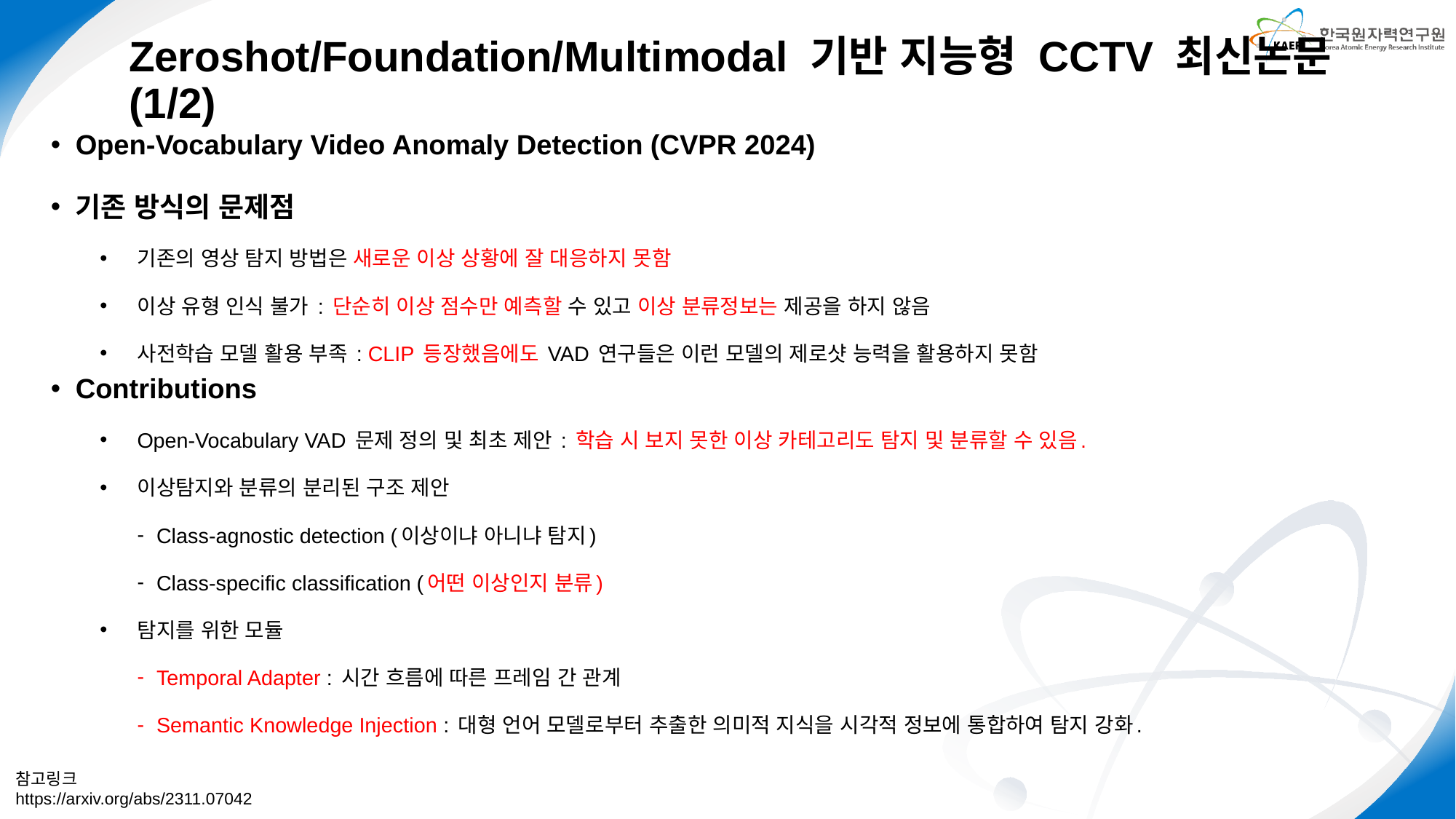

Zeroshot/Foundation/Multimodal 기반 지능형 CCTV 최신논문(1/2)
Open-Vocabulary Video Anomaly Detection (CVPR 2024)
기존 방식의 문제점
기존의 영상 탐지 방법은 새로운 이상 상황에 잘 대응하지 못함
이상 유형 인식 불가 : 단순히 이상 점수만 예측할 수 있고 이상 분류정보는 제공을 하지 않음
사전학습 모델 활용 부족 : CLIP 등장했음에도 VAD 연구들은 이런 모델의 제로샷 능력을 활용하지 못함
Contributions
Open-Vocabulary VAD 문제 정의 및 최초 제안 : 학습 시 보지 못한 이상 카테고리도 탐지 및 분류할 수 있음.
이상탐지와 분류의 분리된 구조 제안
Class-agnostic detection (이상이냐 아니냐 탐지)
Class-specific classification (어떤 이상인지 분류)
탐지를 위한 모듈
Temporal Adapter : 시간 흐름에 따른 프레임 간 관계
Semantic Knowledge Injection : 대형 언어 모델로부터 추출한 의미적 지식을 시각적 정보에 통합하여 탐지 강화.

참고링크
https://arxiv.org/abs/2311.07042